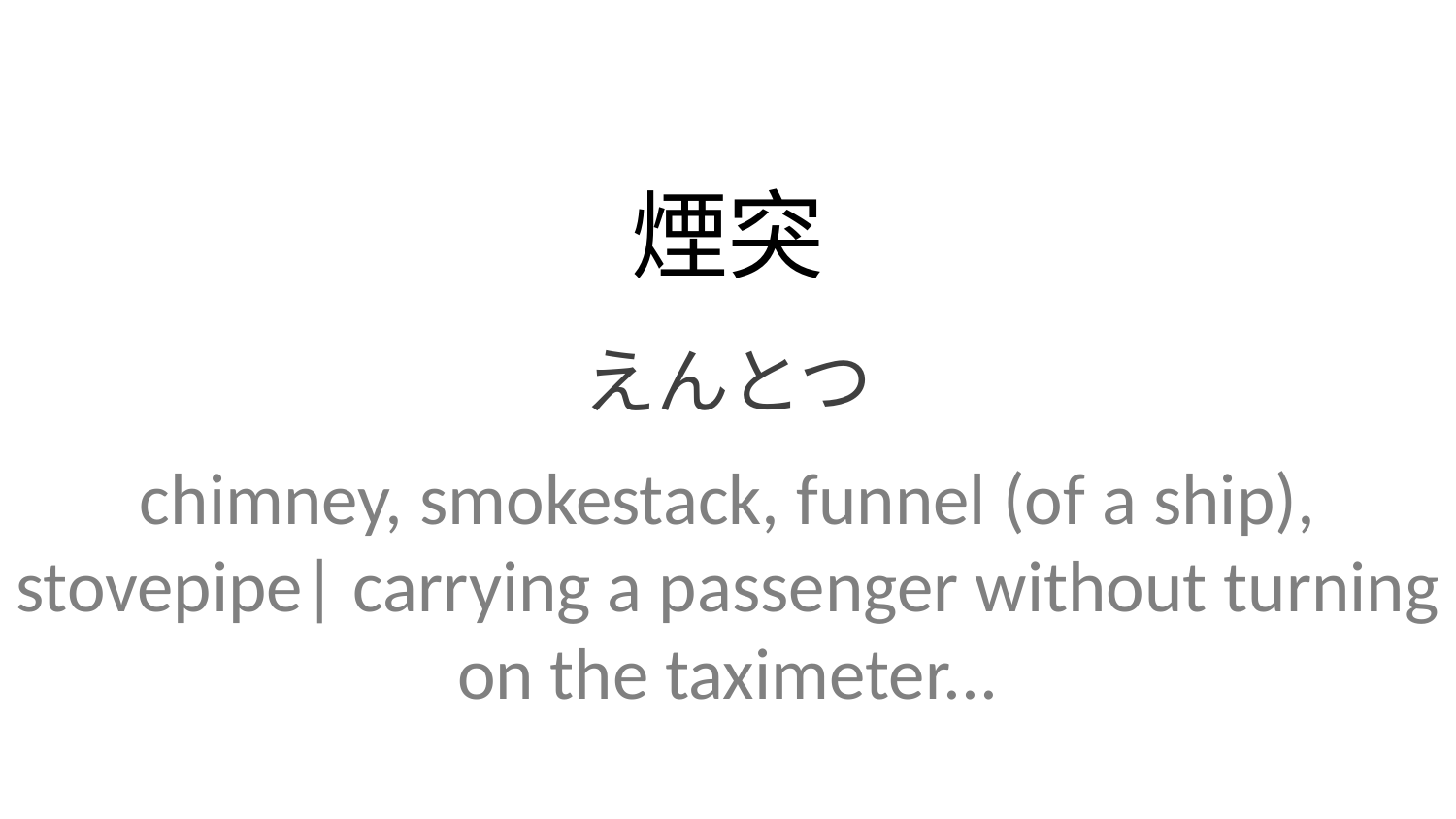

煙突

えんとつ
chimney, smokestack, funnel (of a ship), stovepipe| carrying a passenger without turning on the taximeter...